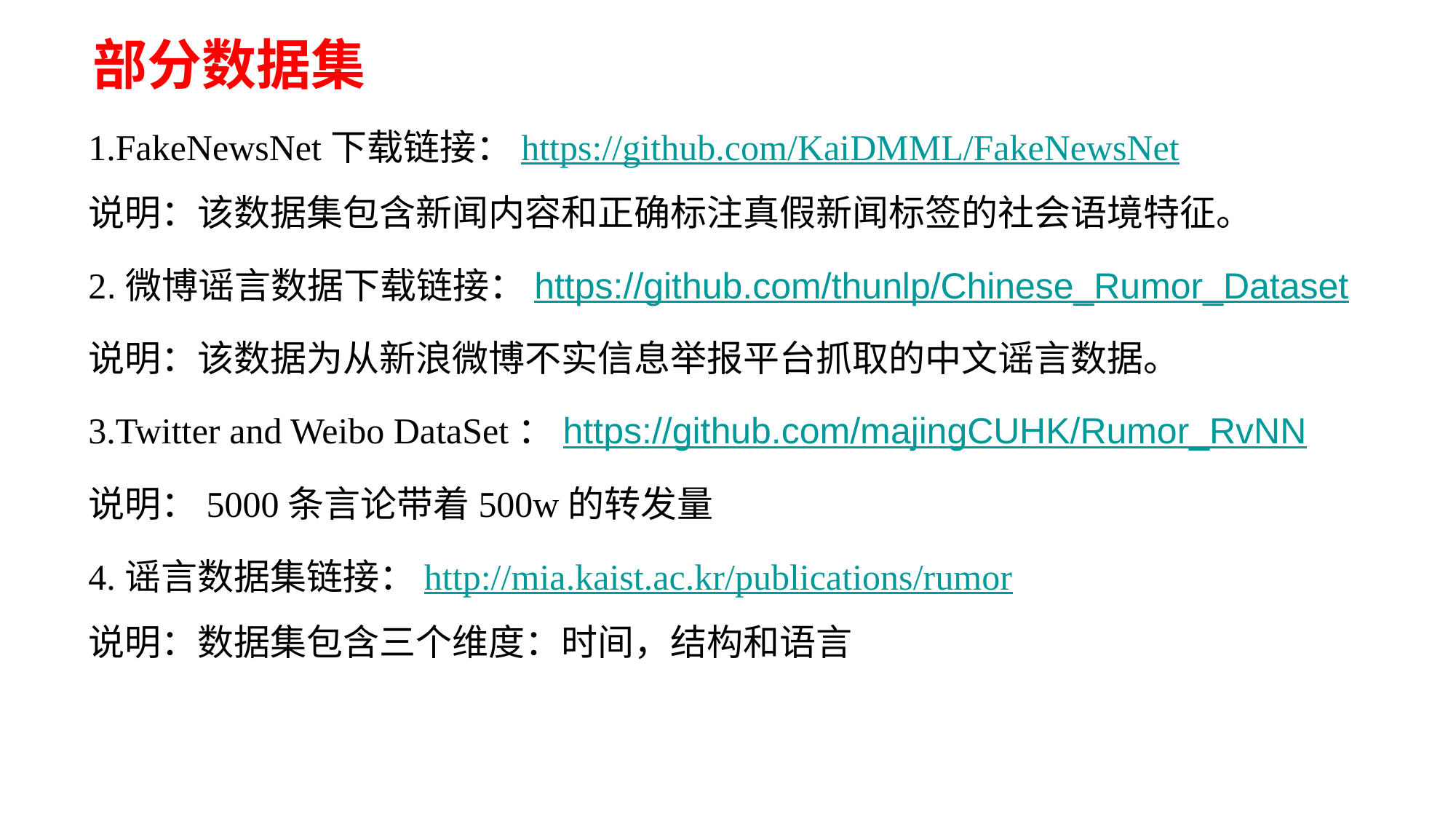

# 部分数据集
1.FakeNewsNet下载链接：https://github.com/KaiDMML/FakeNewsNet
说明：该数据集包含新闻内容和正确标注真假新闻标签的社会语境特征。
2.微博谣言数据下载链接：https://github.com/thunlp/Chinese_Rumor_Dataset
说明：该数据为从新浪微博不实信息举报平台抓取的中文谣言数据。
3.Twitter and Weibo DataSet：https://github.com/majingCUHK/Rumor_RvNN
说明：5000条言论带着500w的转发量
4.谣言数据集链接：http://mia.kaist.ac.kr/publications/rumor
说明：数据集包含三个维度：时间，结构和语言